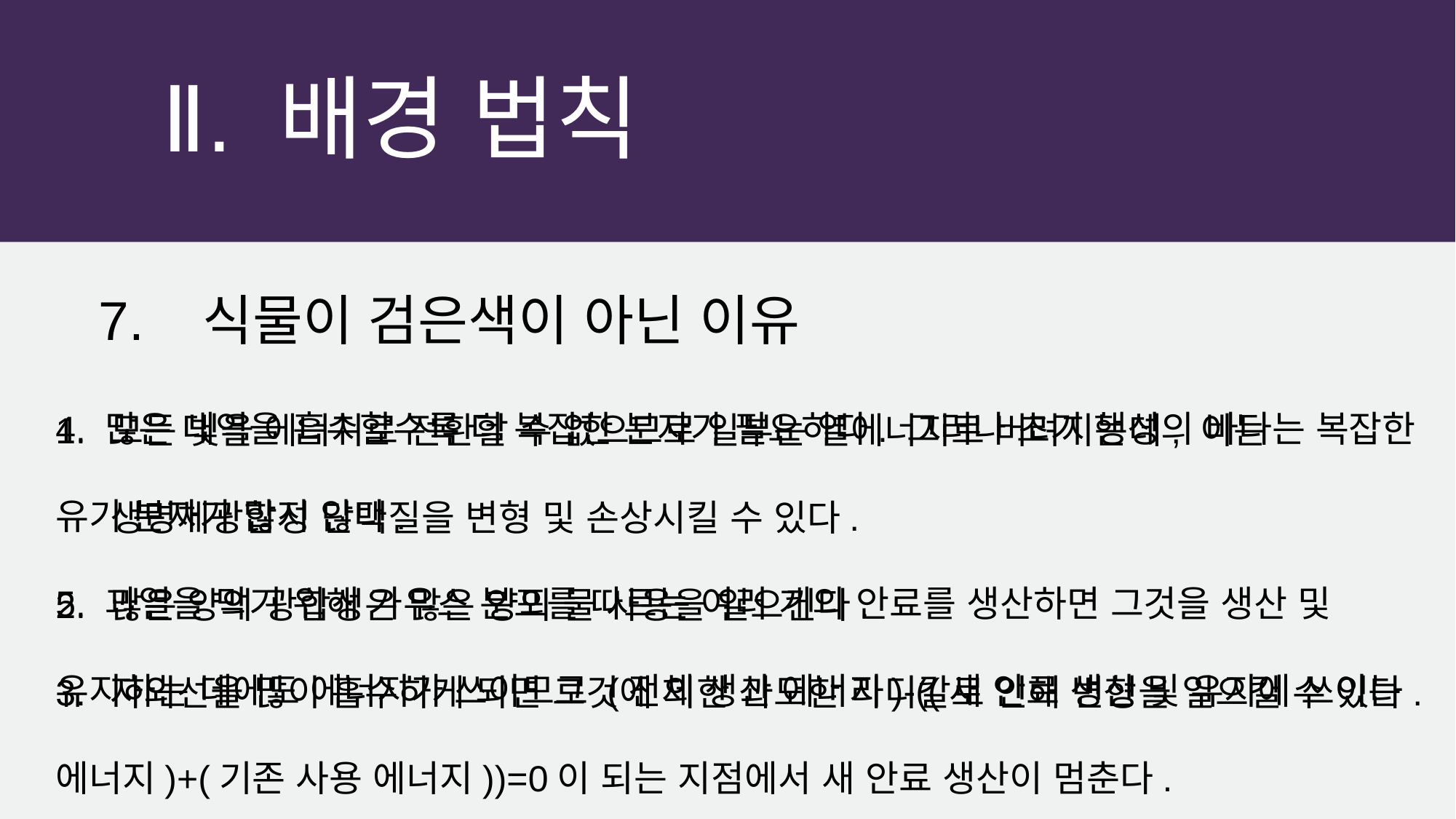

Ⅱ. 배경 법칙
7.   식물이 검은색이 아닌 이유
4. 많은 대역을 흡수할수록 더 복잡한 분자가 필요하다. 그러나 초기 행성의 바다는 복잡한 유기 분자가 많지 않다.
5. 과열을 막기 위해 가우스 분포를 따르는 여러 개의 안료를 생산하면 그것을 생산 및 유지하는 데에도 에너지가 쓰이므로 (전체 생산 에너지)-((새 안료 생산 및 유지에 쓰이는 에너지)+(기존 사용 에너지))=0이 되는 지점에서 새 안료 생산이 멈춘다.
모든 빛을 에너지로 전환할 수 없으므로 일부는 열에너지로 버려지는데, 이는 생명체광합성 단백질을 변형 및 손상시킬 수 있다.
많은 양의 광합성은 많은 양의 물 사용을 일으킨다.
자외선을 많이 흡수하게 되면 그것에 의한 과도한 라디칼로 인해 변형을 일으킬 수 있다.